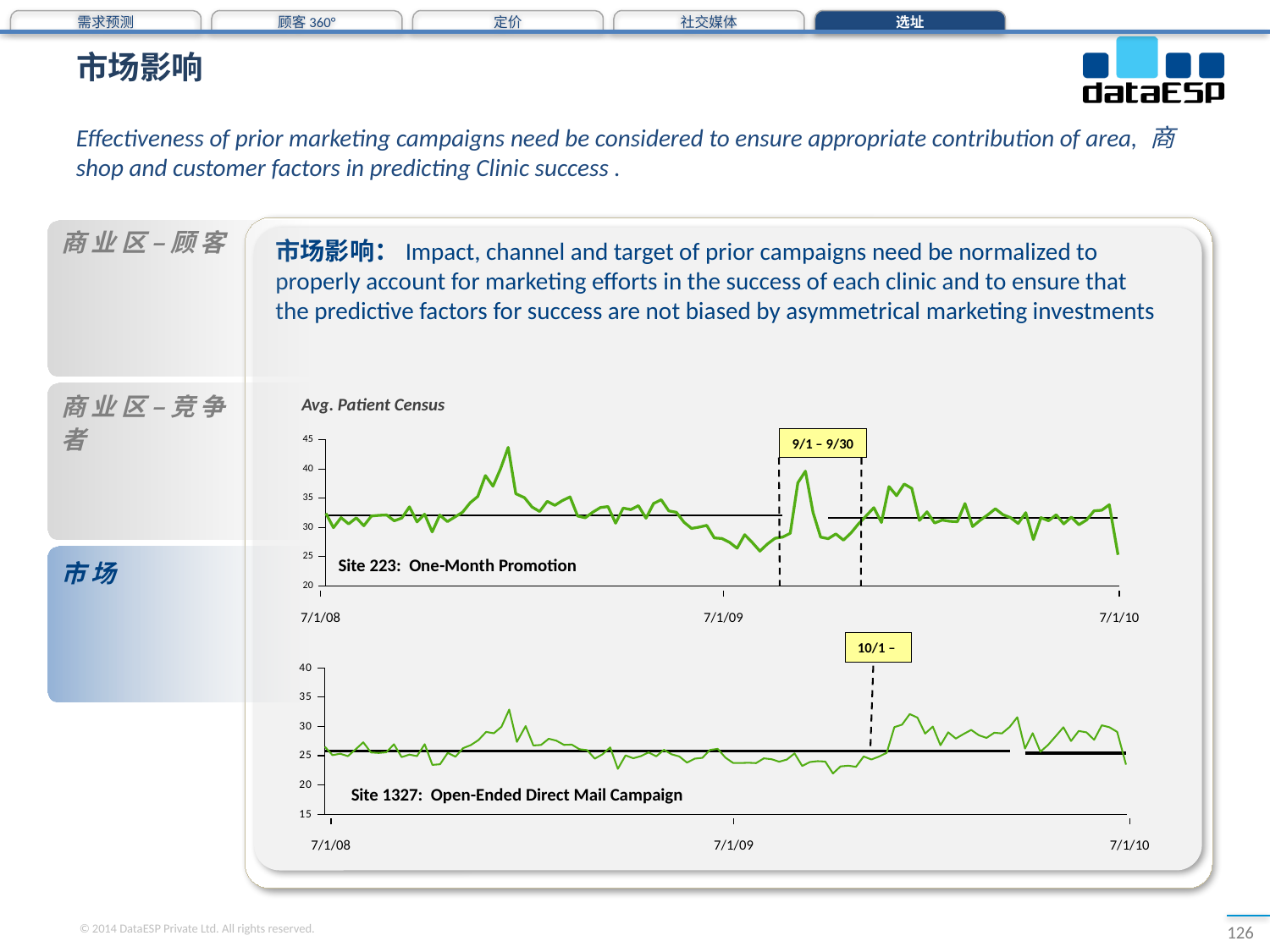

需求预测
顾客360°

定价
社交媒体
选址
# 市场影响
Effectiveness of prior marketing campaigns need be considered to ensure appropriate contribution of area, 商shop and customer factors in predicting Clinic success .

商业区–顾客

市场影响：Impact, channel and target of prior campaigns need be normalized to properly account for marketing efforts in the success of each clinic and to ensure that the predictive factors for success are not biased by asymmetrical marketing investments

商业区–竞争者
Avg. Patient Census

### Chart

| Category |  |  |
|---|---|---|
9/1 – 9/30
Site 223:  One-Month Promotion

7/1/08
7/1/09
7/1/10

市场
10/1 –

### Chart

| Category |  |  |
|---|---|---|
Site 1327:  Open-Ended Direct Mail Campaign

7/1/08
7/1/09
7/1/10